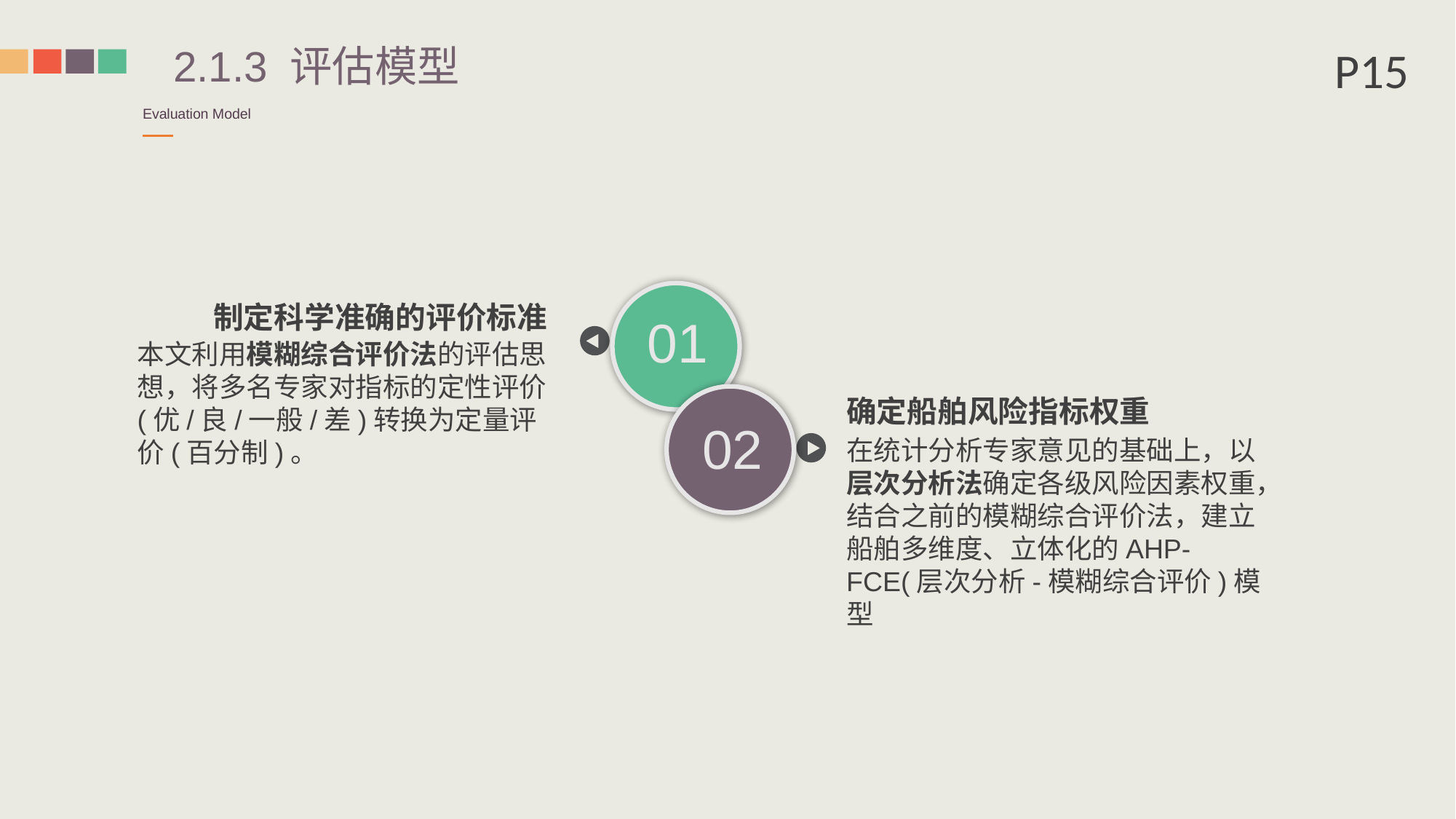

P15
2.1.3 评估模型
Evaluation Model

01
制定科学准确的评价标准
本文利用模糊综合评价法的评估思想，将多名专家对指标的定性评价(优/良/一般/差)转换为定量评价(百分制)。

02
确定船舶风险指标权重
在统计分析专家意见的基础上，以层次分析法确定各级风险因素权重，结合之前的模糊综合评价法，建立船舶多维度、立体化的AHP-FCE(层次分析-模糊综合评价)模型